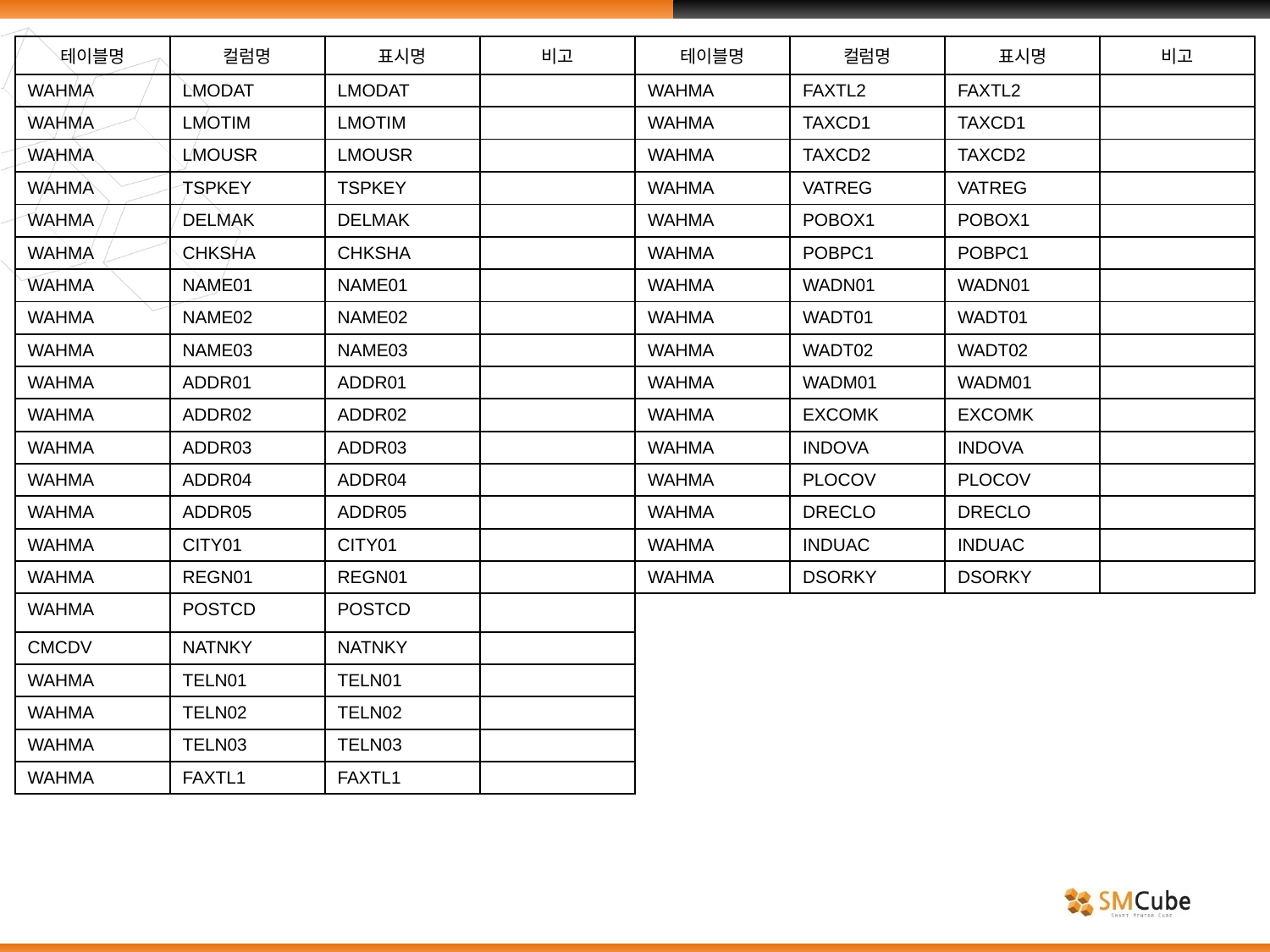

| 테이블명 | 컬럼명 | 표시명 | 비고 |
| --- | --- | --- | --- |
| WAHMA | LMODAT | LMODAT |  |
| WAHMA | LMOTIM | LMOTIM |  |
| WAHMA | LMOUSR | LMOUSR |  |
| WAHMA | TSPKEY | TSPKEY |  |
| WAHMA | DELMAK | DELMAK |  |
| WAHMA | CHKSHA | CHKSHA |  |
| WAHMA | NAME01 | NAME01 |  |
| WAHMA | NAME02 | NAME02 |  |
| WAHMA | NAME03 | NAME03 |  |
| WAHMA | ADDR01 | ADDR01 |  |
| WAHMA | ADDR02 | ADDR02 |  |
| WAHMA | ADDR03 | ADDR03 |  |
| WAHMA | ADDR04 | ADDR04 |  |
| WAHMA | ADDR05 | ADDR05 |  |
| WAHMA | CITY01 | CITY01 |  |
| WAHMA | REGN01 | REGN01 |  |
| WAHMA | POSTCD | POSTCD |  |
| CMCDV | NATNKY | NATNKY |  |
| WAHMA | TELN01 | TELN01 |  |
| WAHMA | TELN02 | TELN02 |  |
| WAHMA | TELN03 | TELN03 |  |
| WAHMA | FAXTL1 | FAXTL1 |  |
| 테이블명 | 컬럼명 | 표시명 | 비고 |
| --- | --- | --- | --- |
| WAHMA | FAXTL2 | FAXTL2 |  |
| WAHMA | TAXCD1 | TAXCD1 |  |
| WAHMA | TAXCD2 | TAXCD2 |  |
| WAHMA | VATREG | VATREG |  |
| WAHMA | POBOX1 | POBOX1 |  |
| WAHMA | POBPC1 | POBPC1 |  |
| WAHMA | WADN01 | WADN01 |  |
| WAHMA | WADT01 | WADT01 |  |
| WAHMA | WADT02 | WADT02 |  |
| WAHMA | WADM01 | WADM01 |  |
| WAHMA | EXCOMK | EXCOMK |  |
| WAHMA | INDOVA | INDOVA |  |
| WAHMA | PLOCOV | PLOCOV |  |
| WAHMA | DRECLO | DRECLO |  |
| WAHMA | INDUAC | INDUAC |  |
| WAHMA | DSORKY | DSORKY |  |